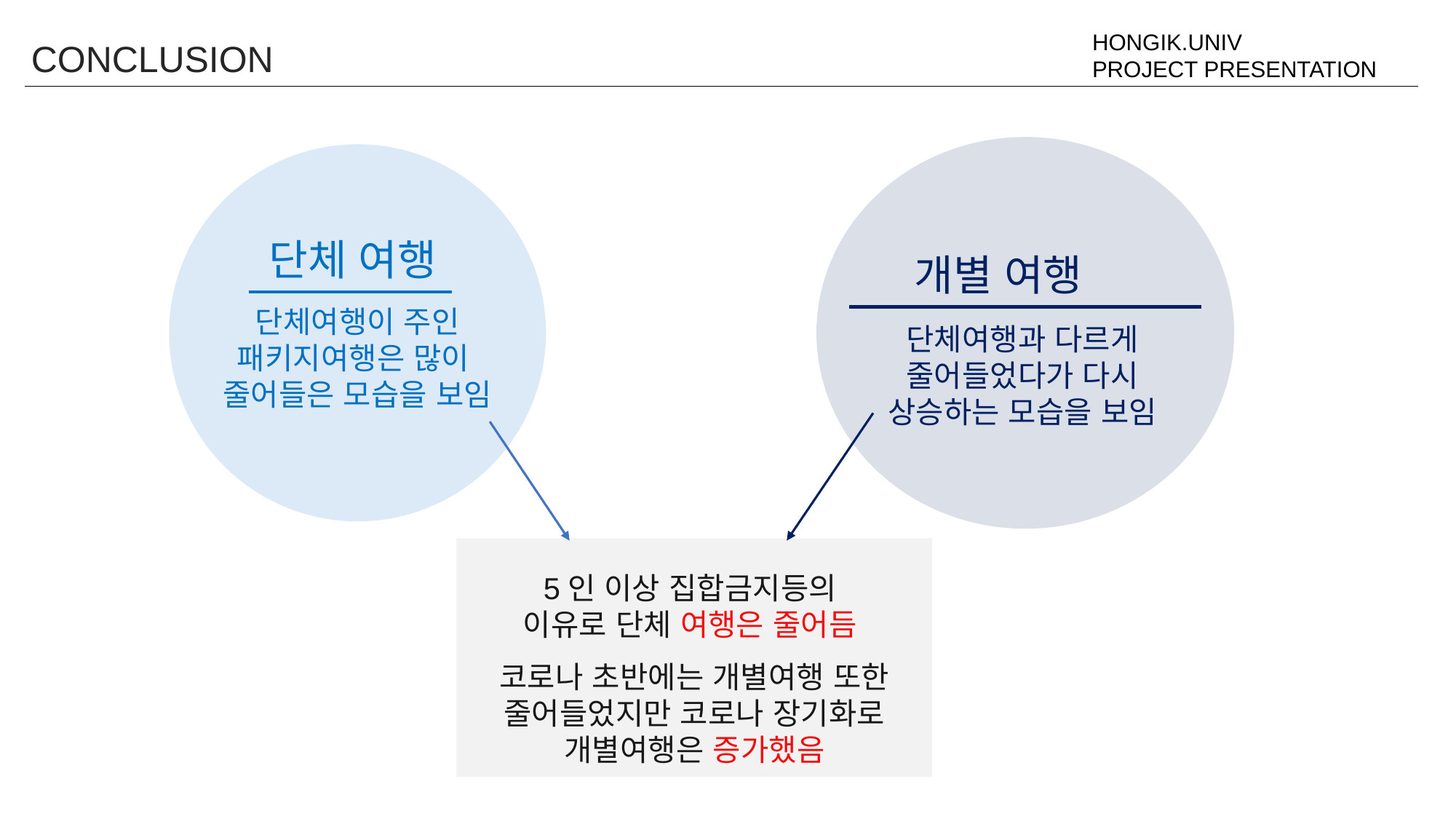

HONGIK.UNIV
PROJECT PRESENTATION
CONCLUSION

 단체 여행
      개별 여행
단체여행이 주인
패키지여행은 많이
줄어들은 모습을 보임
단체여행과 다르게
줄어들었다가 다시
상승하는 모습을 보임

5인 이상 집합금지등의
이유로 단체 여행은 줄어듬
코로나 초반에는 개별여행 또한 줄어들었지만 코로나 장기화로 개별여행은 증가했음